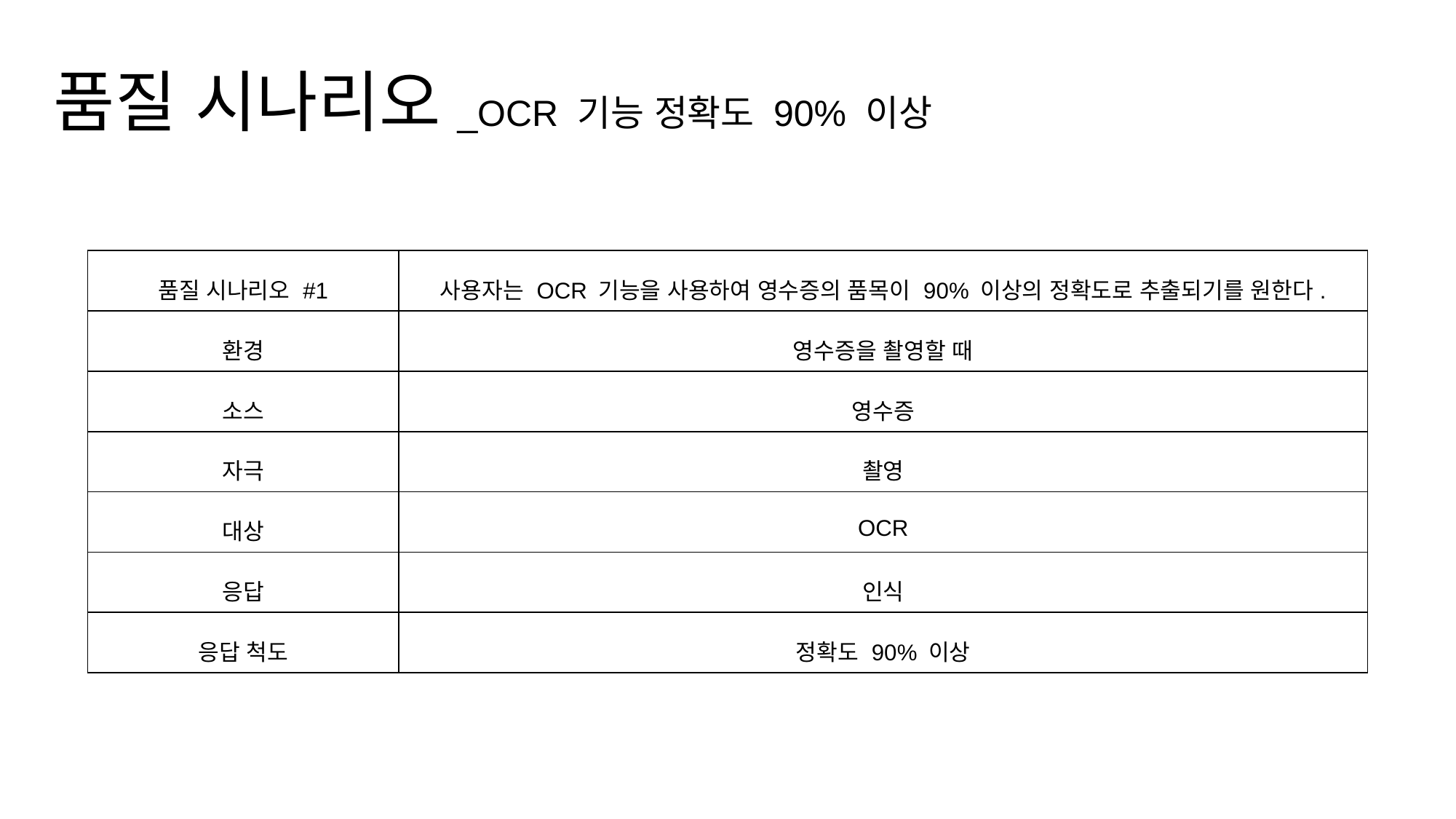

품질 시나리오_OCR 기능 정확도 90% 이상
| 품질 시나리오 #1 | 사용자는 OCR 기능을 사용하여 영수증의 품목이 90% 이상의 정확도로 추출되기를 원한다. |
| --- | --- |
| 환경 | 영수증을 촬영할 때 |
| 소스 | 영수증 |
| 자극 | 촬영 |
| 대상 | OCR |
| 응답 | 인식 |
| 응답 척도 | 정확도 90% 이상 |